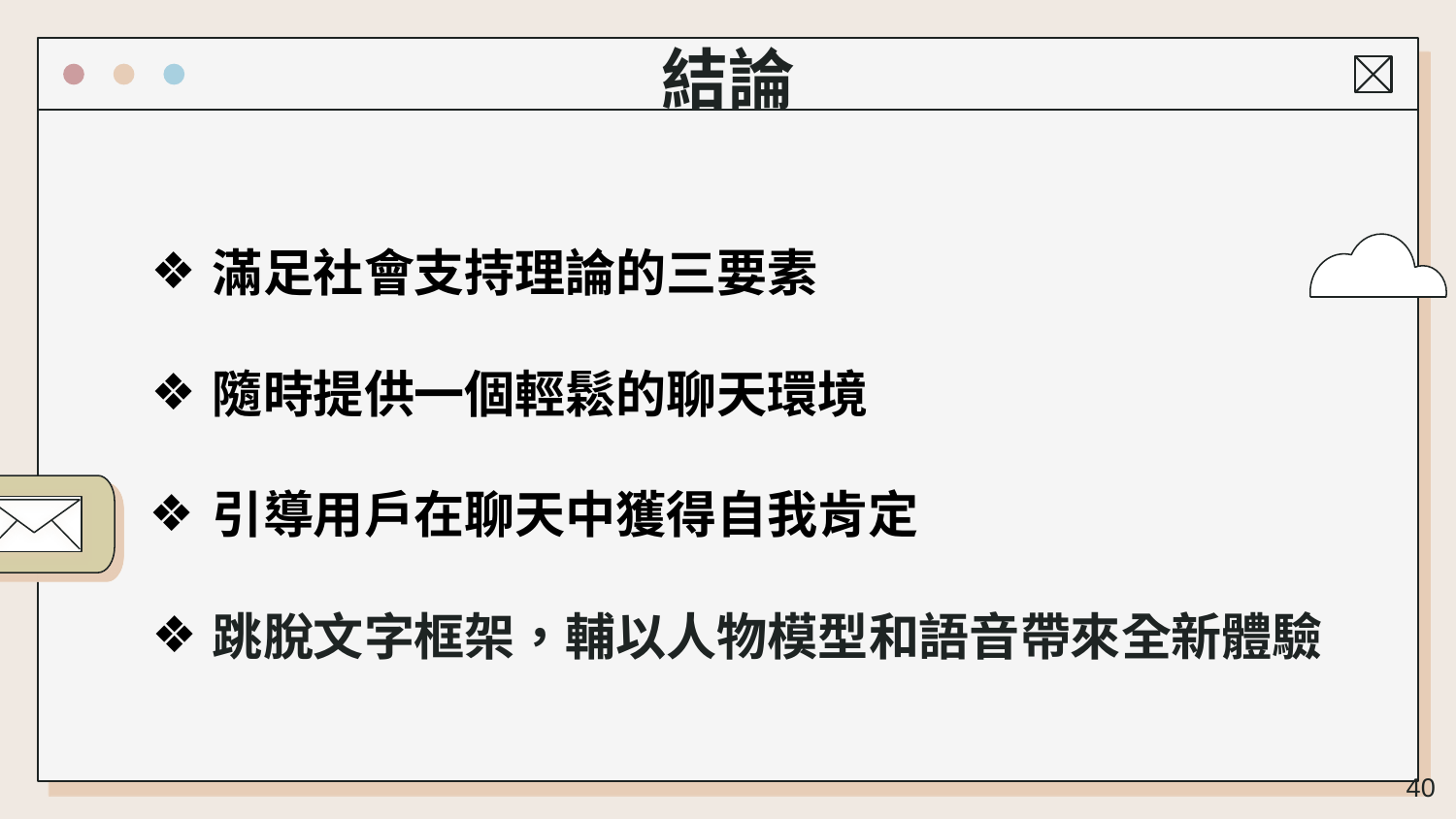

結論
滿足社會支持理論的三要素
隨時提供一個輕鬆的聊天環境
引導用戶在聊天中獲得自我肯定
跳脫文字框架，輔以人物模型和語音帶來全新體驗
40